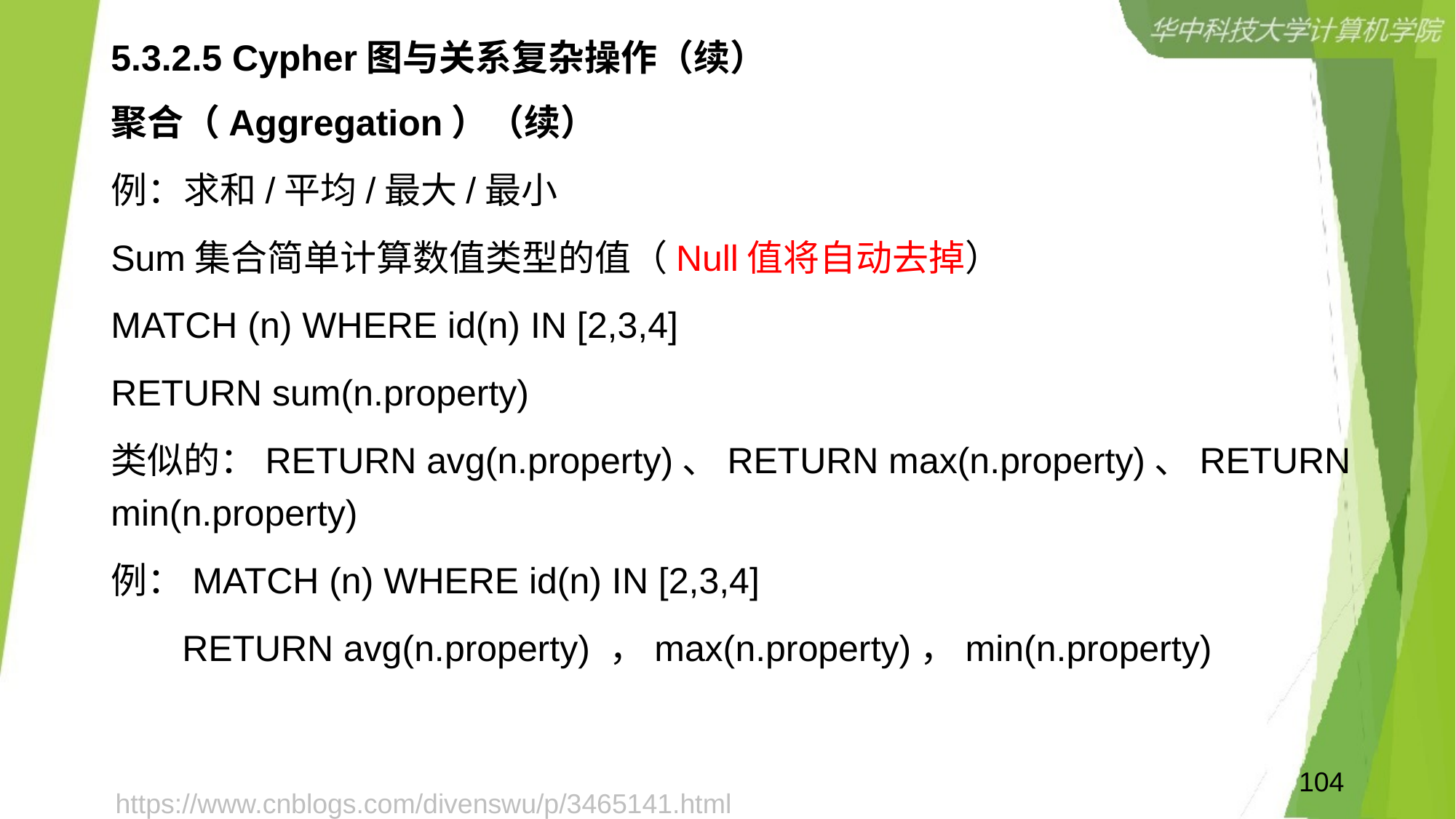

# 5.3.2.5 Cypher图与关系复杂操作（续）
聚合（Aggregation）（续）
例：求和/平均/最大/最小
Sum集合简单计算数值类型的值（Null值将自动去掉）
MATCH (n) WHERE id(n) IN [2,3,4]
RETURN sum(n.property)
类似的：RETURN avg(n.property)、RETURN max(n.property)、RETURN min(n.property)
例：MATCH (n) WHERE id(n) IN [2,3,4]
       RETURN avg(n.property) ，max(n.property)，min(n.property)

104
https://www.cnblogs.com/divenswu/p/3465141.html